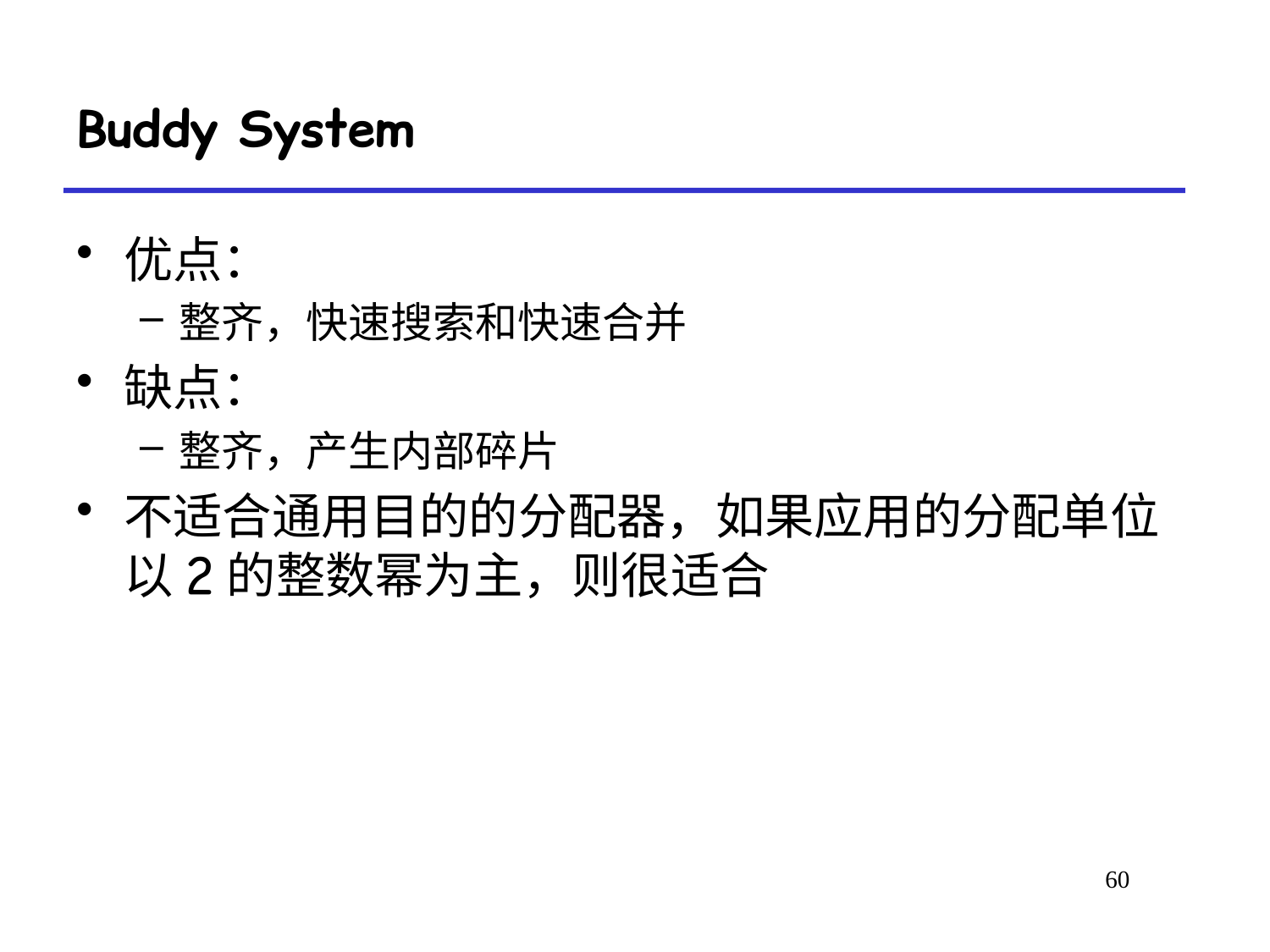

# Buddy System
优点：
整齐，快速搜索和快速合并
缺点：
整齐，产生内部碎片
不适合通用目的的分配器，如果应用的分配单位以2的整数幂为主，则很适合
60